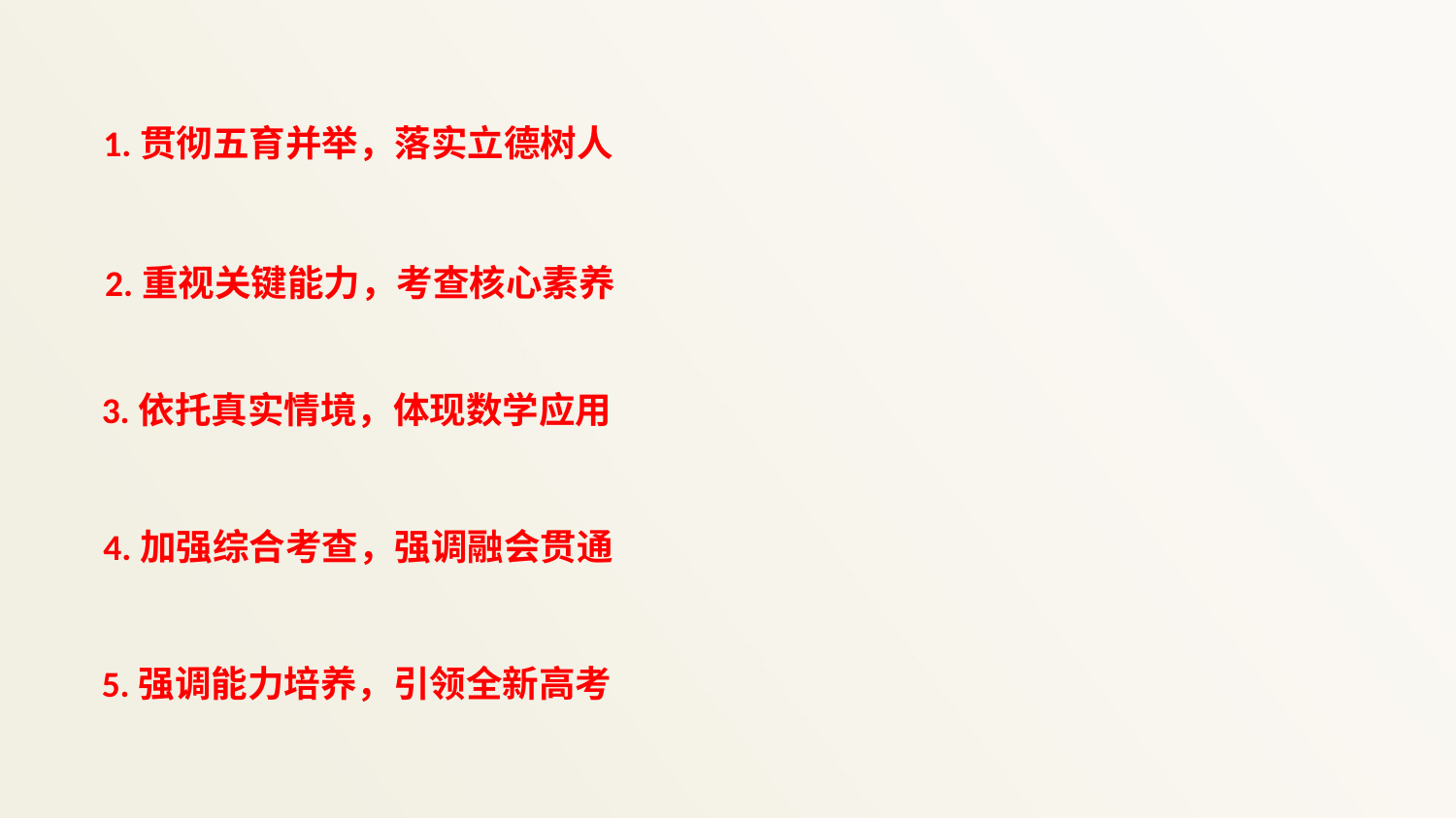

1.贯彻五育并举，落实立德树人
2.重视关键能力，考查核心素养
3.依托真实情境，体现数学应用
4.加强综合考查，强调融会贯通
5.强调能力培养，引领全新高考